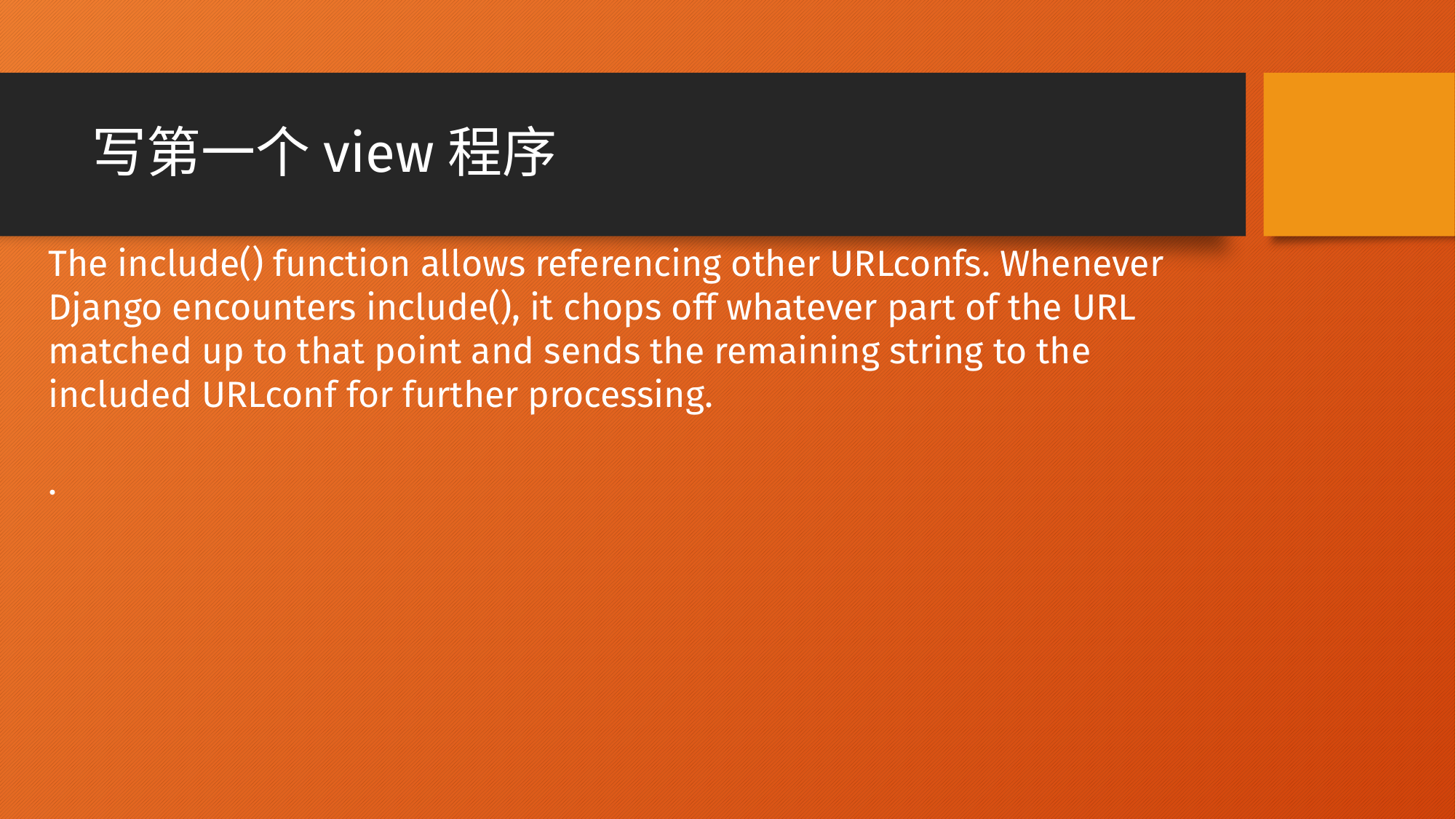

# 写第一个view程序
The include() function allows referencing other URLconfs. Whenever Django encounters include(), it chops off whatever part of the URL matched up to that point and sends the remaining string to the included URLconf for further processing.

.